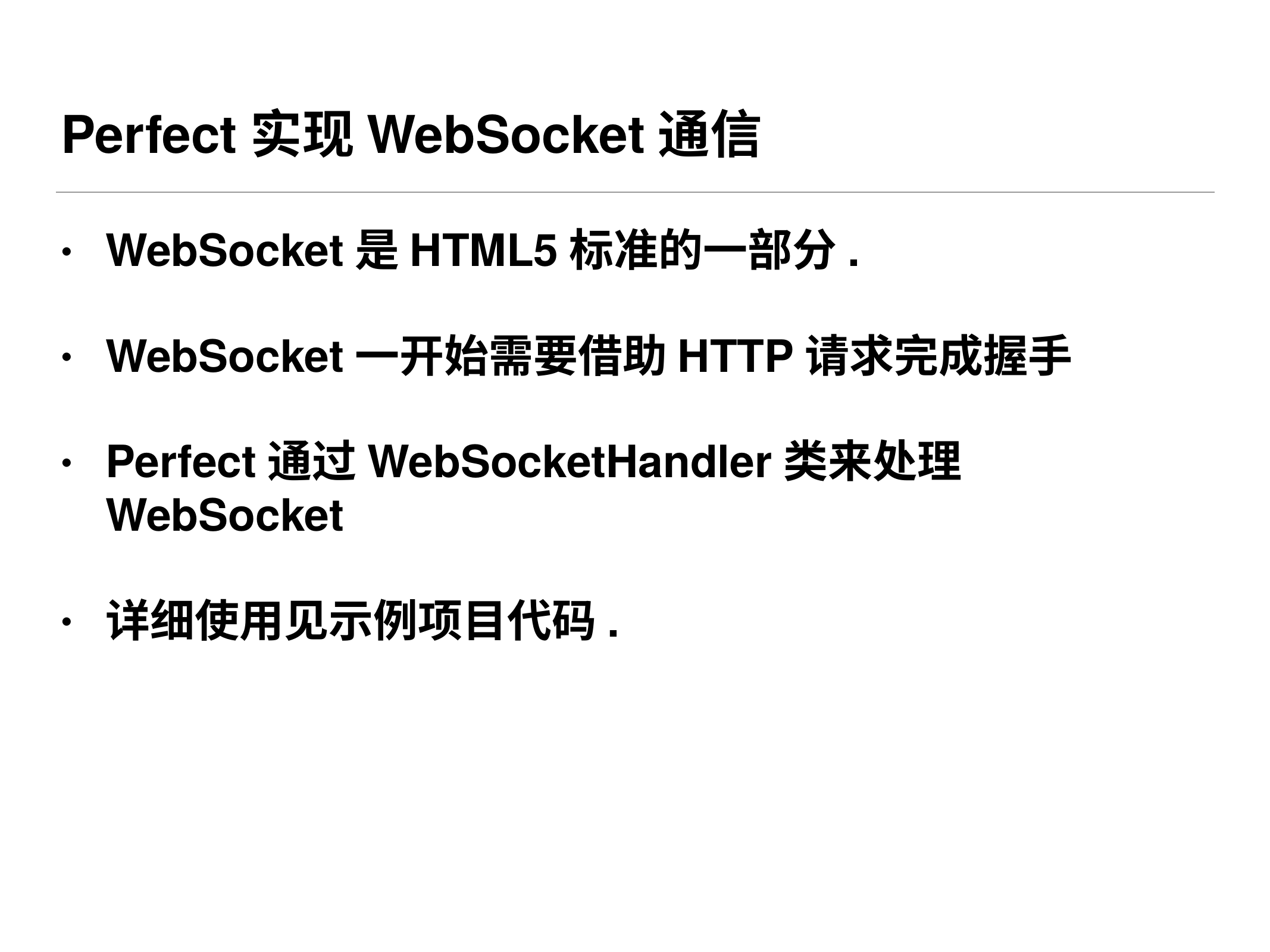

# Perfect实现WebSocket通信
WebSocket是HTML5标准的一部分.
WebSocket一开始需要借助HTTP请求完成握手
Perfect通过WebSocketHandler类来处理WebSocket
详细使用见示例项目代码.